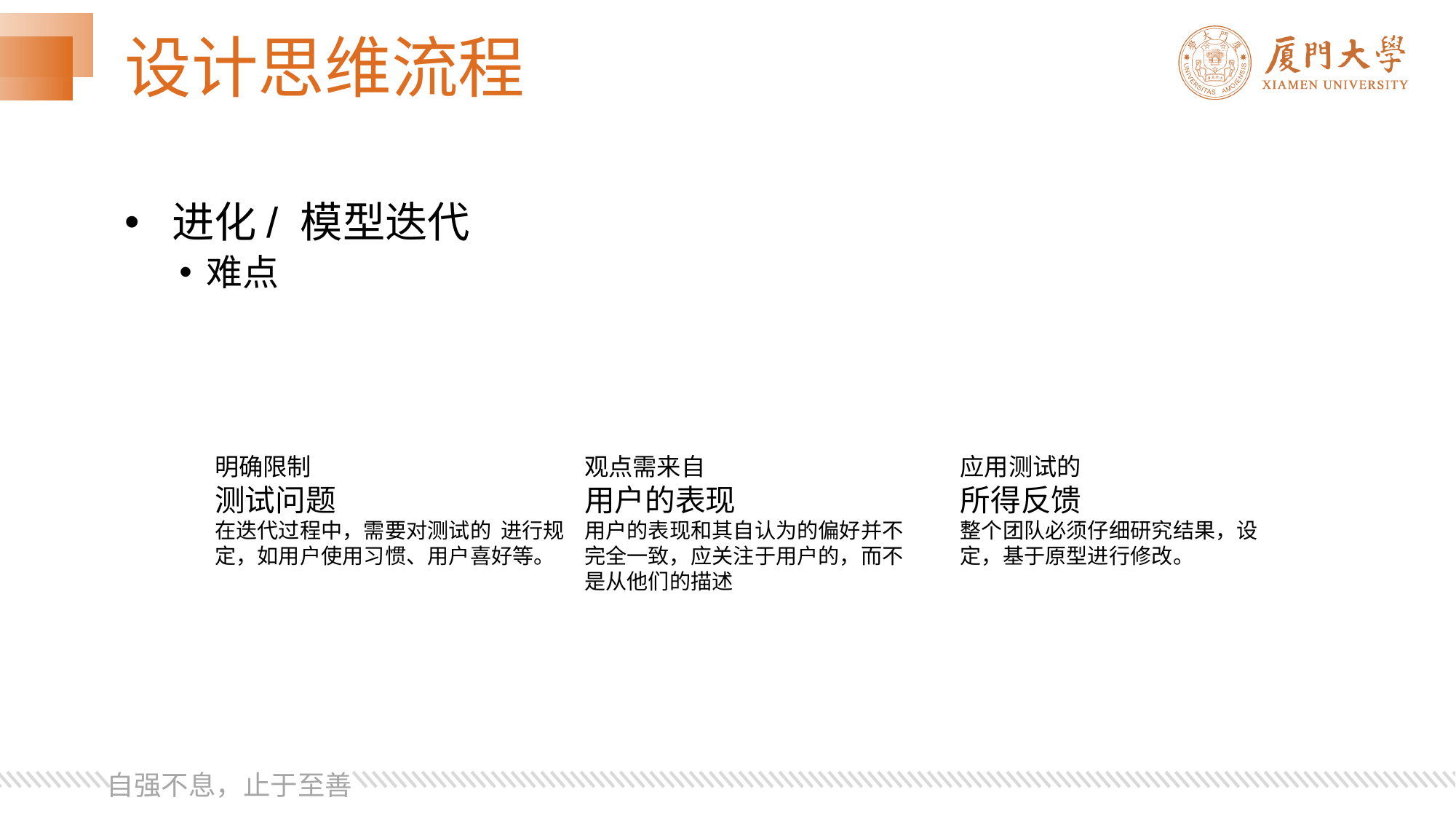

# 设计思维流程
 进化/ 模型迭代
难点

明确限制
测试问题
在迭代过程中，需要对测试的  进行规定，如用户使用习惯、用户喜好等。
观点需来自
用户的表现
用户的表现和其自认为的偏好并不完全一致，应关注于用户的，而不是从他们的描述
应用测试的
所得反馈
整个团队必须仔细研究结果，设定，基于原型进行修改。